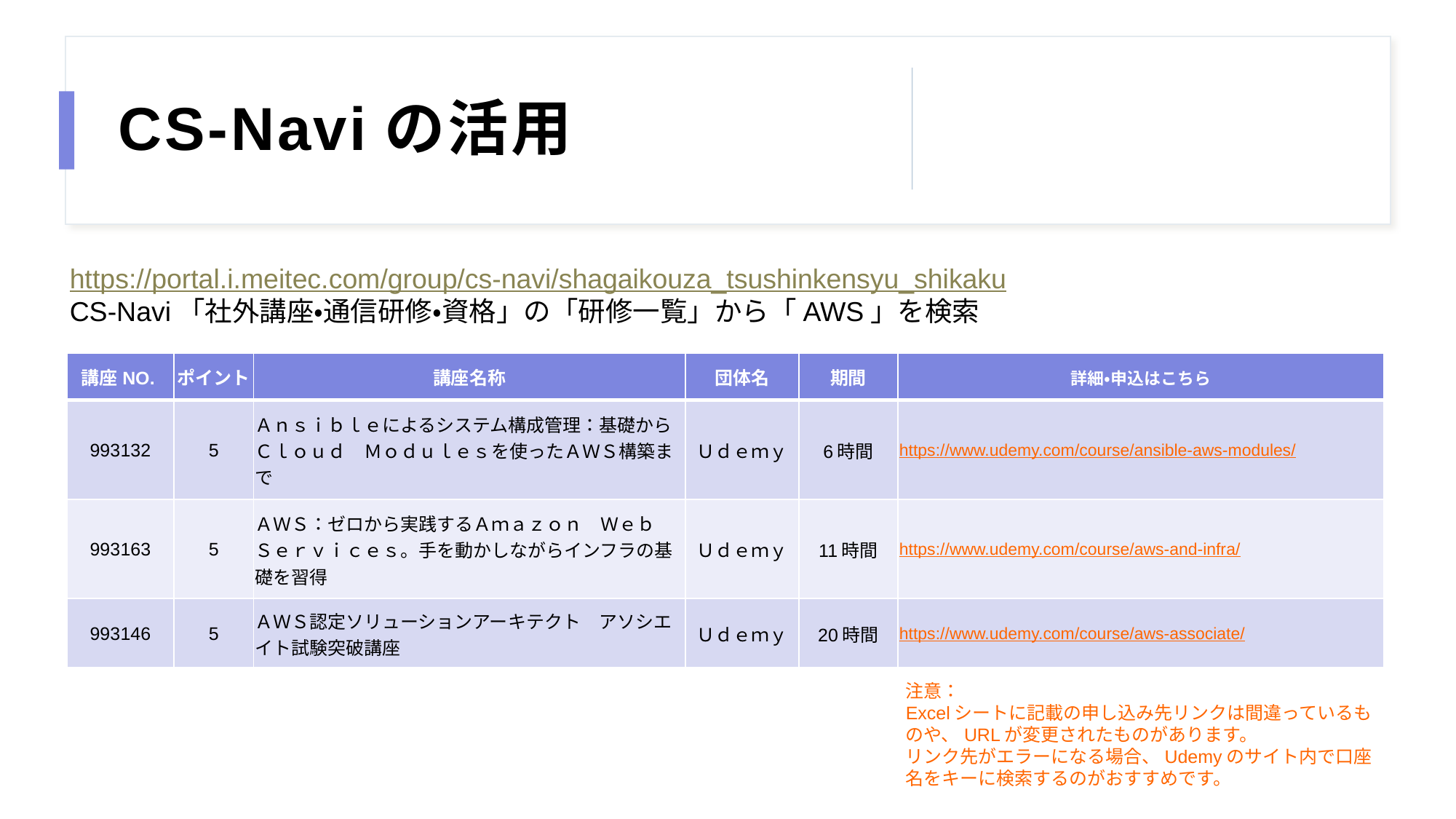

# CS-Naviの活用

https://portal.i.meitec.com/group/cs-navi/shagaikouza_tsushinkensyu_shikaku
CS-Navi「社外講座・通信研修・資格」の「研修一覧」から「AWS」を検索
| 講座NO. | ポイント | 講座名称 | 団体名 | 期間 | 詳細・申込はこちら |
| --- | --- | --- | --- | --- | --- |
| 993132 | 5 | Ａｎｓｉｂｌｅによるシステム構成管理：基礎からＣｌｏｕｄ　Ｍｏｄｕｌｅｓを使ったＡＷＳ構築まで | Ｕｄｅｍｙ | 6時間 | https://www.udemy.com/course/ansible-aws-modules/ |
| 993163 | 5 | ＡＷＳ：ゼロから実践するＡｍａｚｏｎ　Ｗｅｂ　Ｓｅｒｖｉｃｅｓ。手を動かしながらインフラの基礎を習得 | Ｕｄｅｍｙ | 11時間 | https://www.udemy.com/course/aws-and-infra/ |
| 993146 | 5 | ＡＷＳ認定ソリューションアーキテクト　アソシエイト試験突破講座 | Ｕｄｅｍｙ | 20時間 | https://www.udemy.com/course/aws-associate/ |

注意：
Excelシートに記載の申し込み先リンクは間違っているものや、URLが変更されたものがあります。
リンク先がエラーになる場合、Udemyのサイト内で口座名をキーに検索するのがおすすめです。